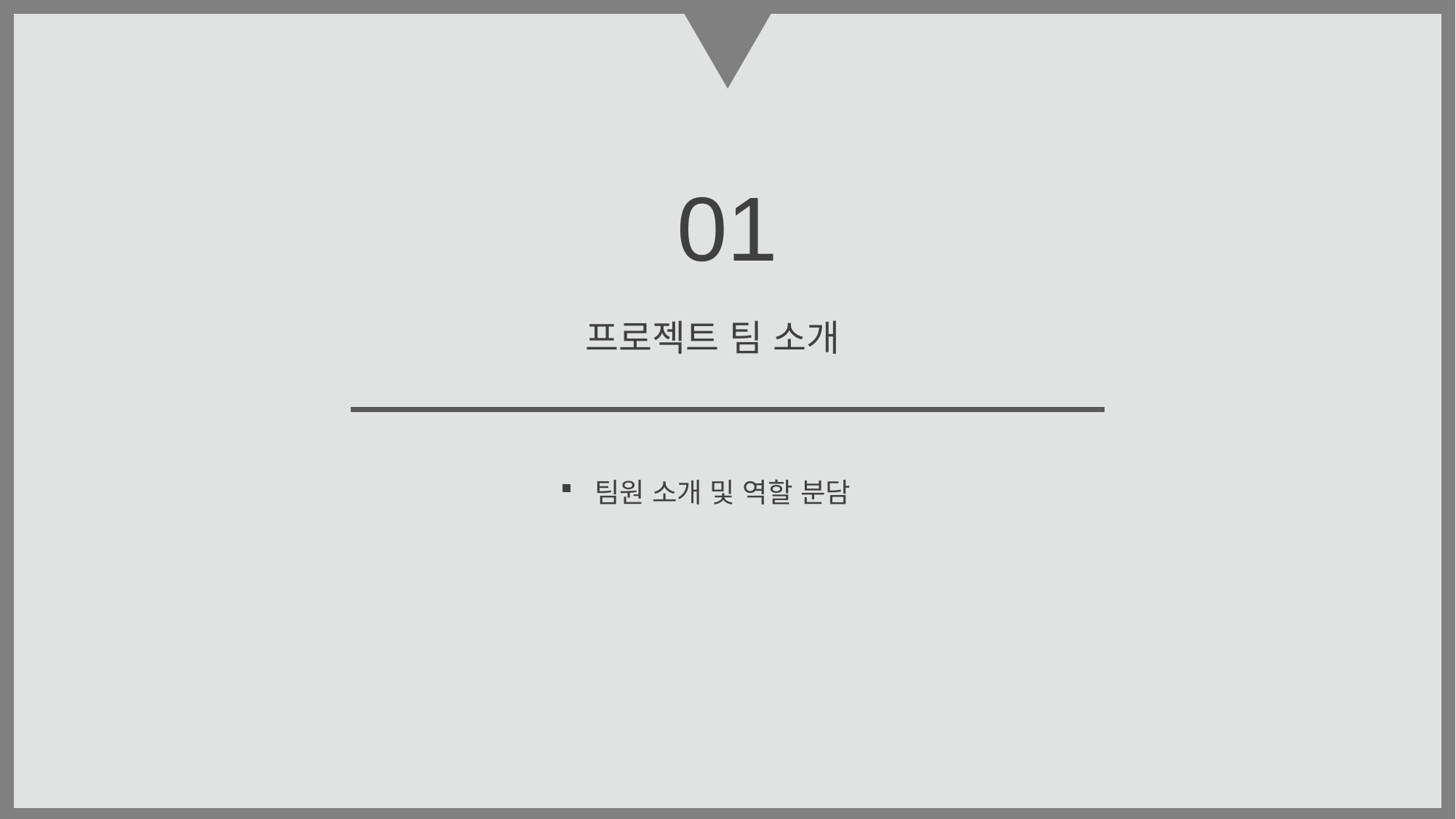

01
프로젝트 팀 소개
팀원 소개 및 역할 분담